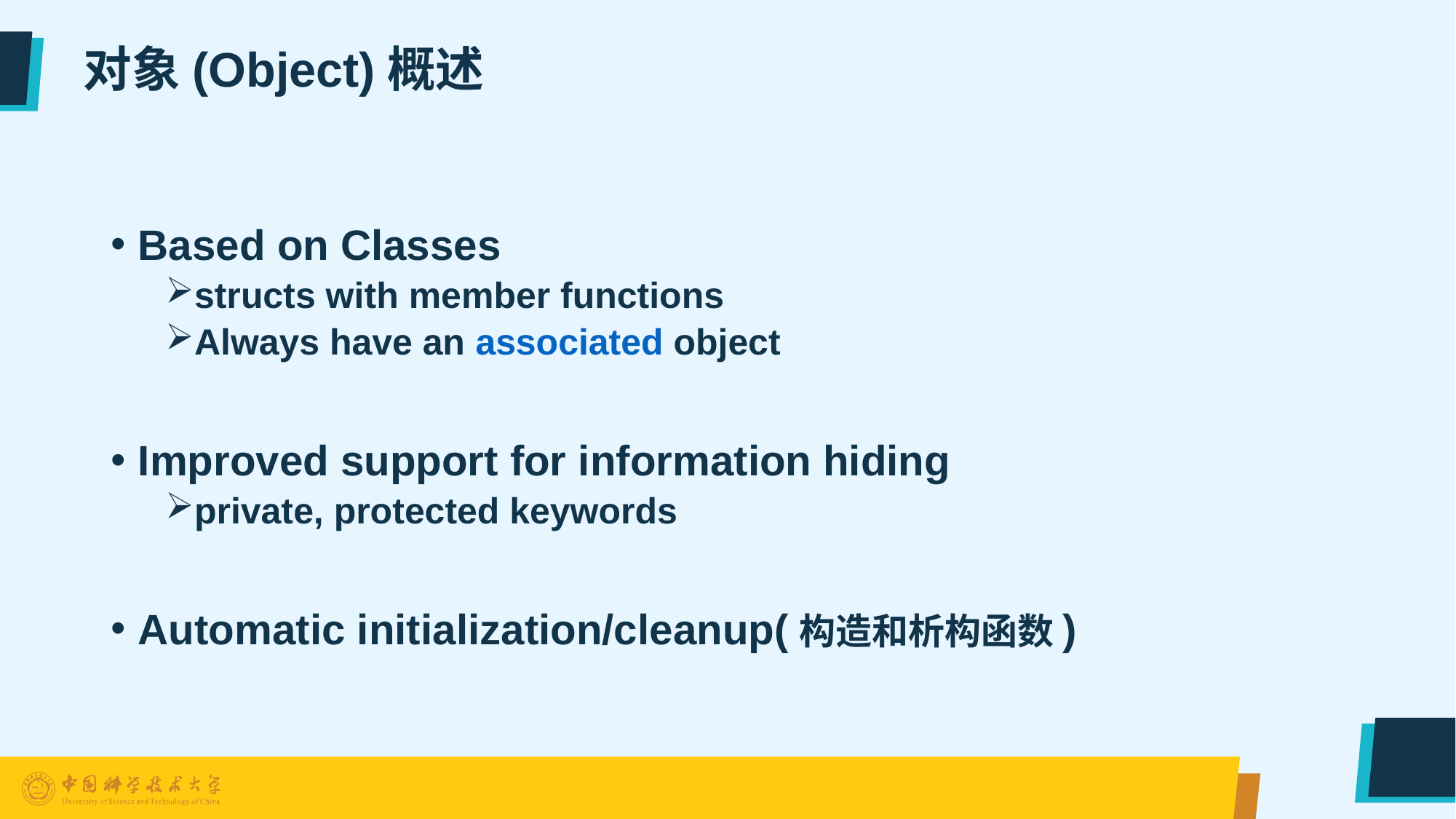

# 对象(Object)概述
Based on Classes
structs with member functions
Always have an associated object

Improved support for information hiding
private, protected keywords

Automatic initialization/cleanup(构造和析构函数)